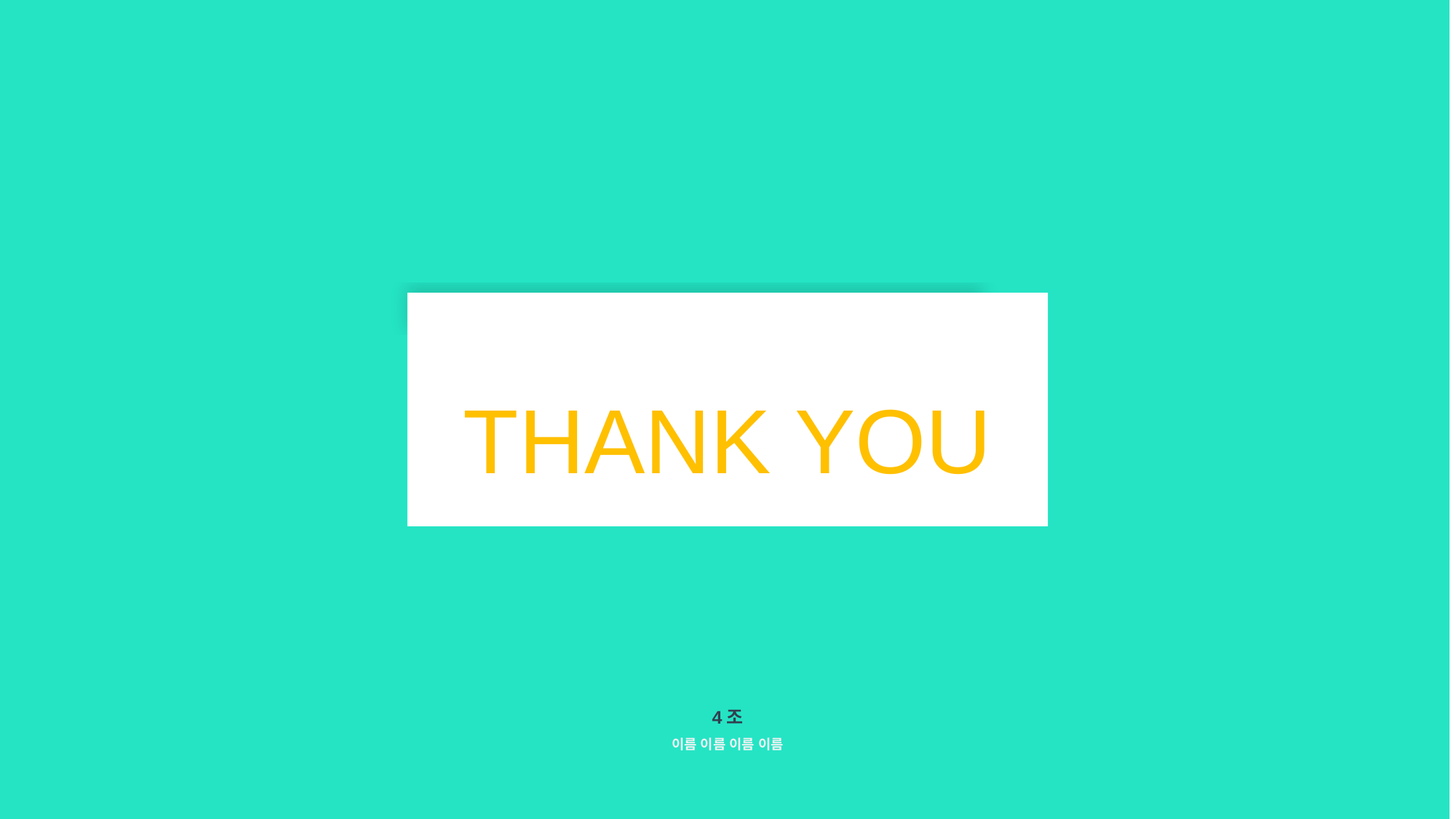

THANK YOU
4조
이름 이름 이름 이름